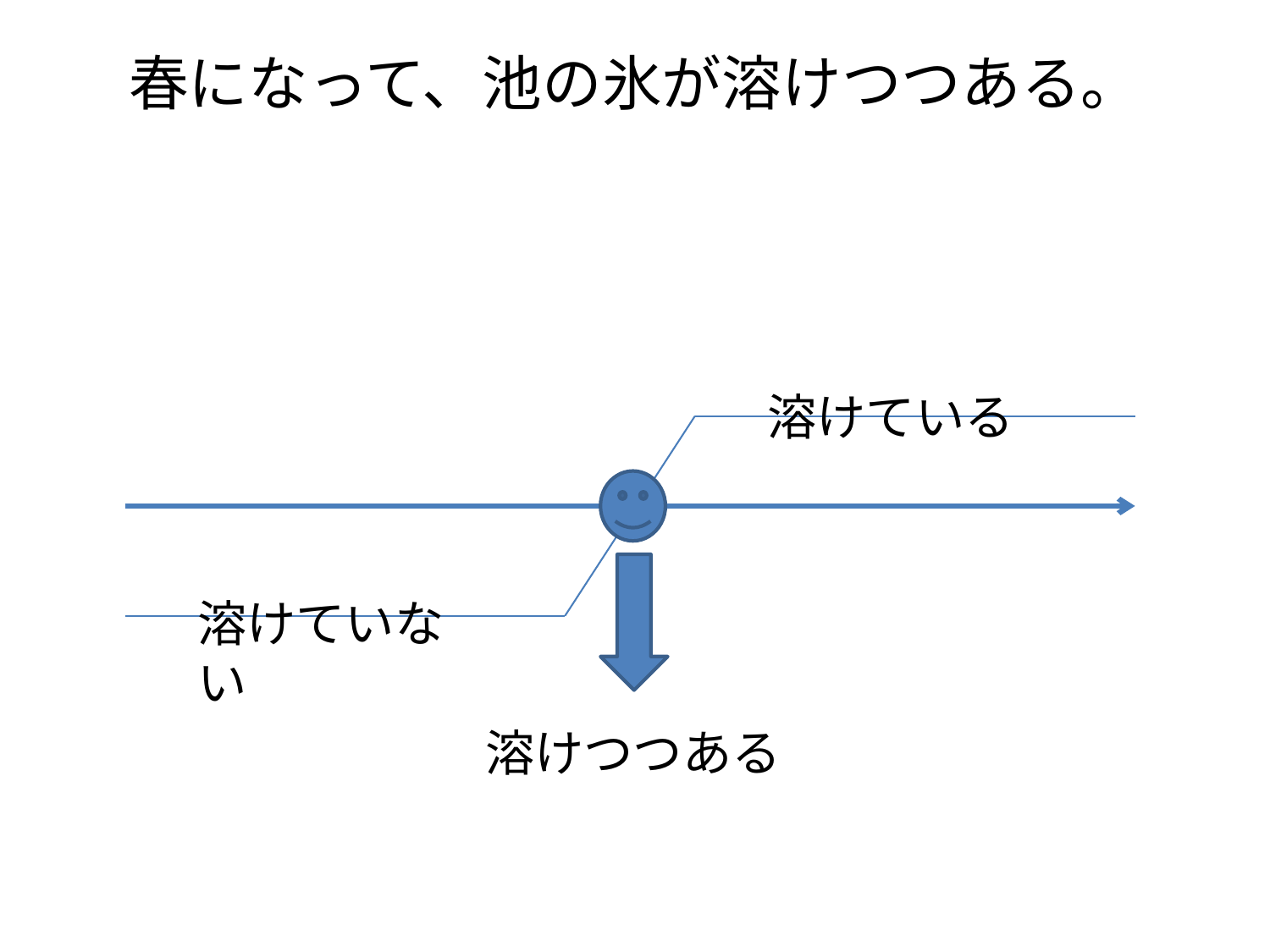

# 春になって、池の氷が溶けつつある。

溶けている

溶けていない
溶けつつある